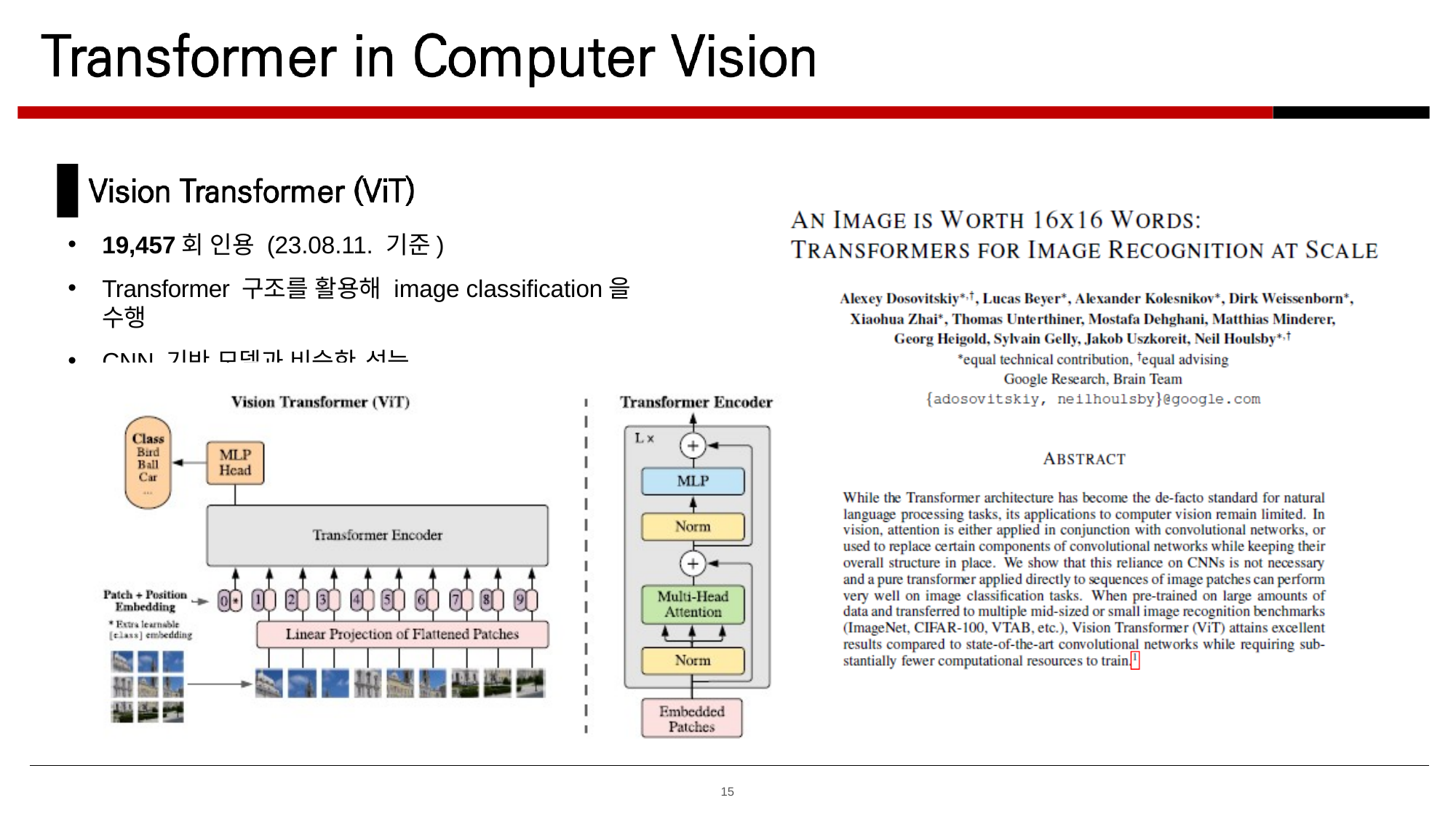

19,457회 인용 (23.08.11. 기준)
Transformer 구조를 활용해 image classification을 수행
CNN 기반 모델과 비슷한 성능

15